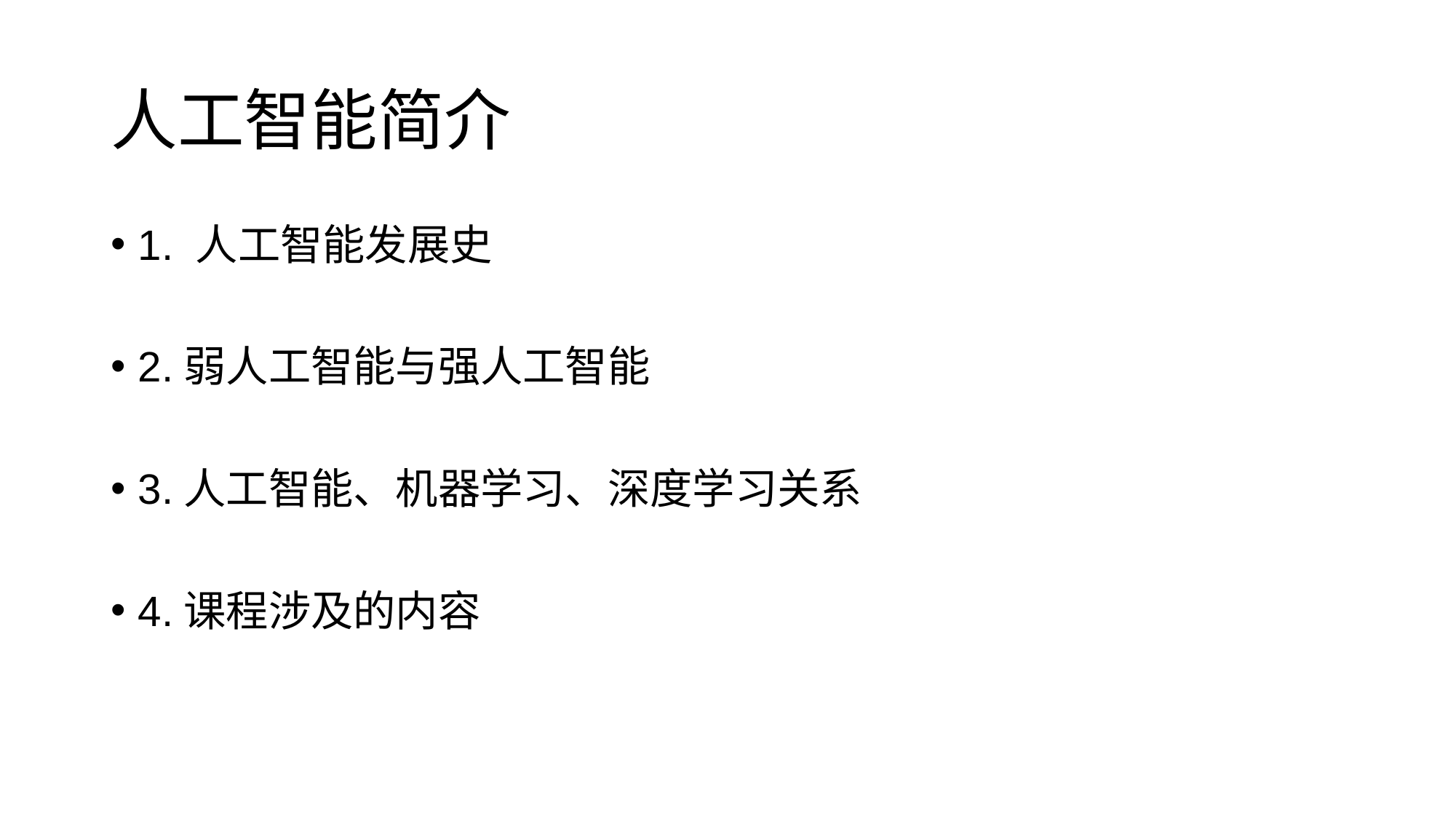

# 人工智能简介
1. 人工智能发展史

2.弱人工智能与强人工智能

3.人工智能、机器学习、深度学习关系

4.课程涉及的内容